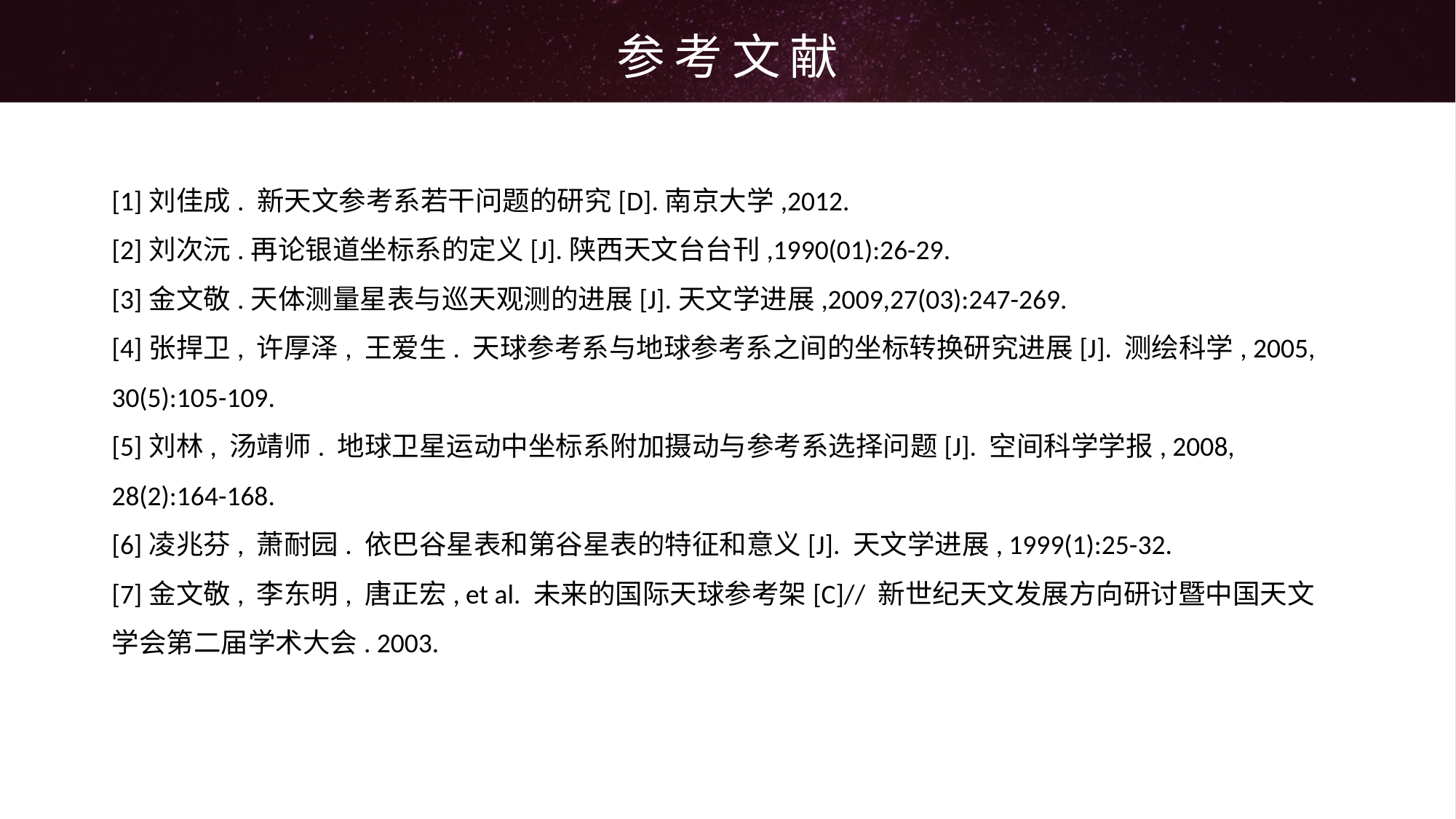

参考文献
[1]刘佳成. 新天文参考系若干问题的研究[D].南京大学,2012.
[2]刘次沅.再论银道坐标系的定义[J].陕西天文台台刊,1990(01):26-29.
[3]金文敬.天体测量星表与巡天观测的进展[J].天文学进展,2009,27(03):247-269.
[4]张捍卫, 许厚泽, 王爱生. 天球参考系与地球参考系之间的坐标转换研究进展[J]. 测绘科学, 2005, 30(5):105-109.
[5]刘林, 汤靖师. 地球卫星运动中坐标系附加摄动与参考系选择问题[J]. 空间科学学报, 2008, 28(2):164-168.
[6]凌兆芬, 萧耐园. 依巴谷星表和第谷星表的特征和意义[J]. 天文学进展, 1999(1):25-32.
[7]金文敬, 李东明, 唐正宏, et al. 未来的国际天球参考架[C]// 新世纪天文发展方向研讨暨中国天文学会第二届学术大会. 2003.